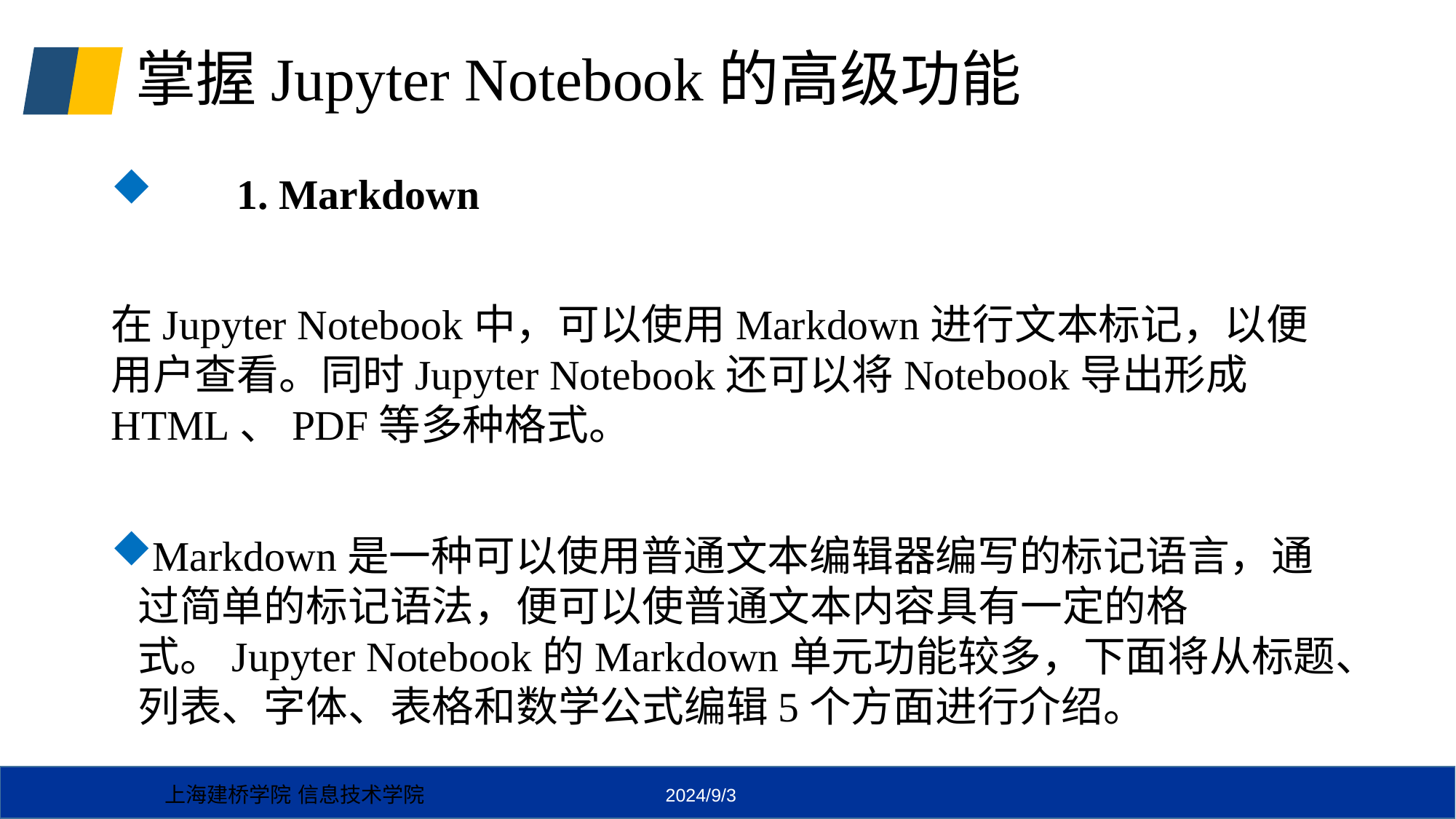

# 掌握Jupyter Notebook的高级功能
        1. Markdown

在Jupyter Notebook中，可以使用Markdown进行文本标记，以便用户查看。同时Jupyter Notebook还可以将Notebook导出形成HTML、PDF等多种格式。

Markdown是一种可以使用普通文本编辑器编写的标记语言，通过简单的标记语法，便可以使普通文本内容具有一定的格式。Jupyter Notebook的Markdown单元功能较多，下面将从标题、列表、字体、表格和数学公式编辑5个方面进行介绍。

上海建桥学院 信息技术学院
2024/9/3